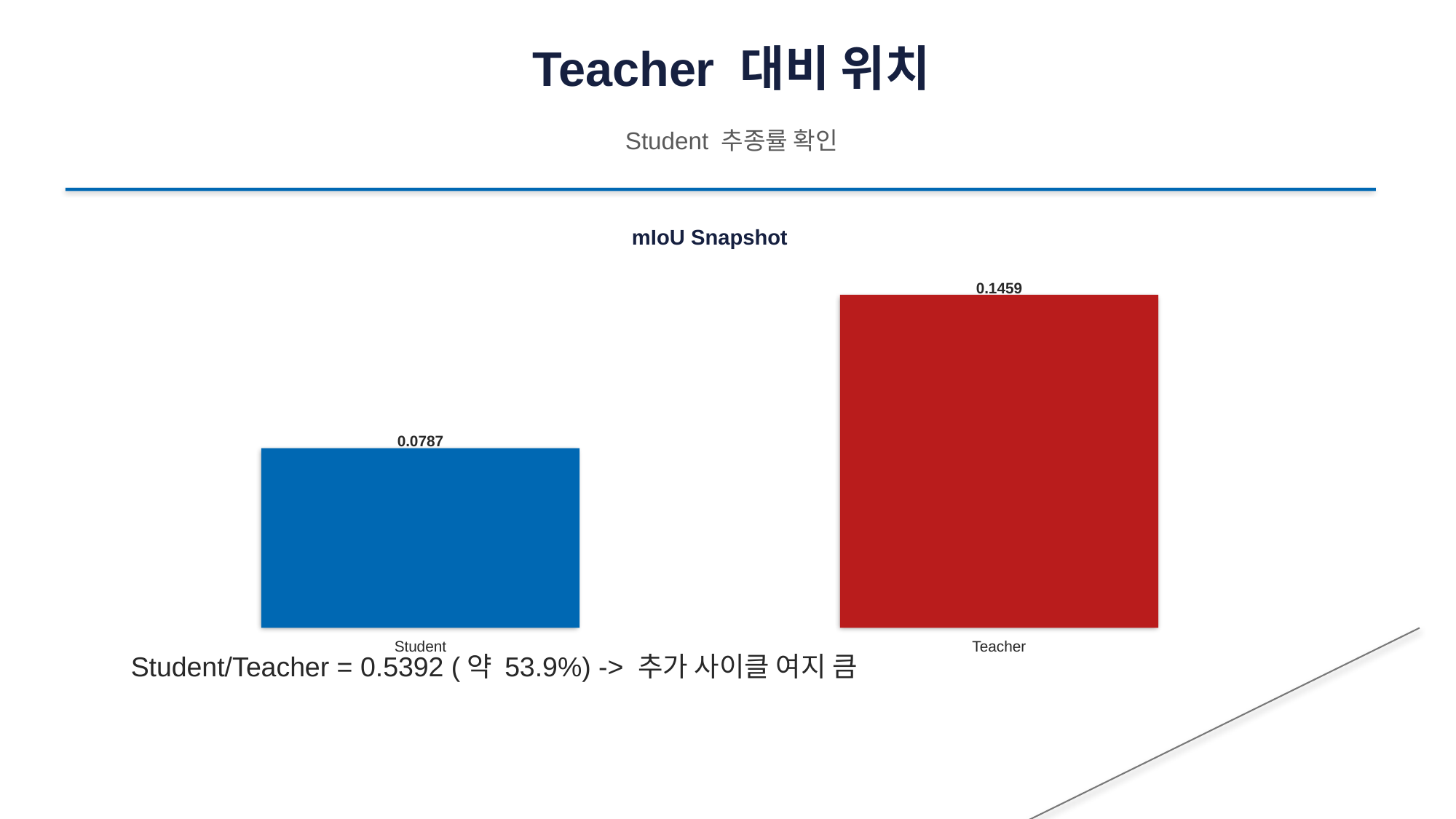

Teacher 대비 위치
Student 추종률 확인

mIoU Snapshot
0.1459

0.0787

Student
Teacher
Student/Teacher = 0.5392 (약 53.9%) -> 추가 사이클 여지 큼